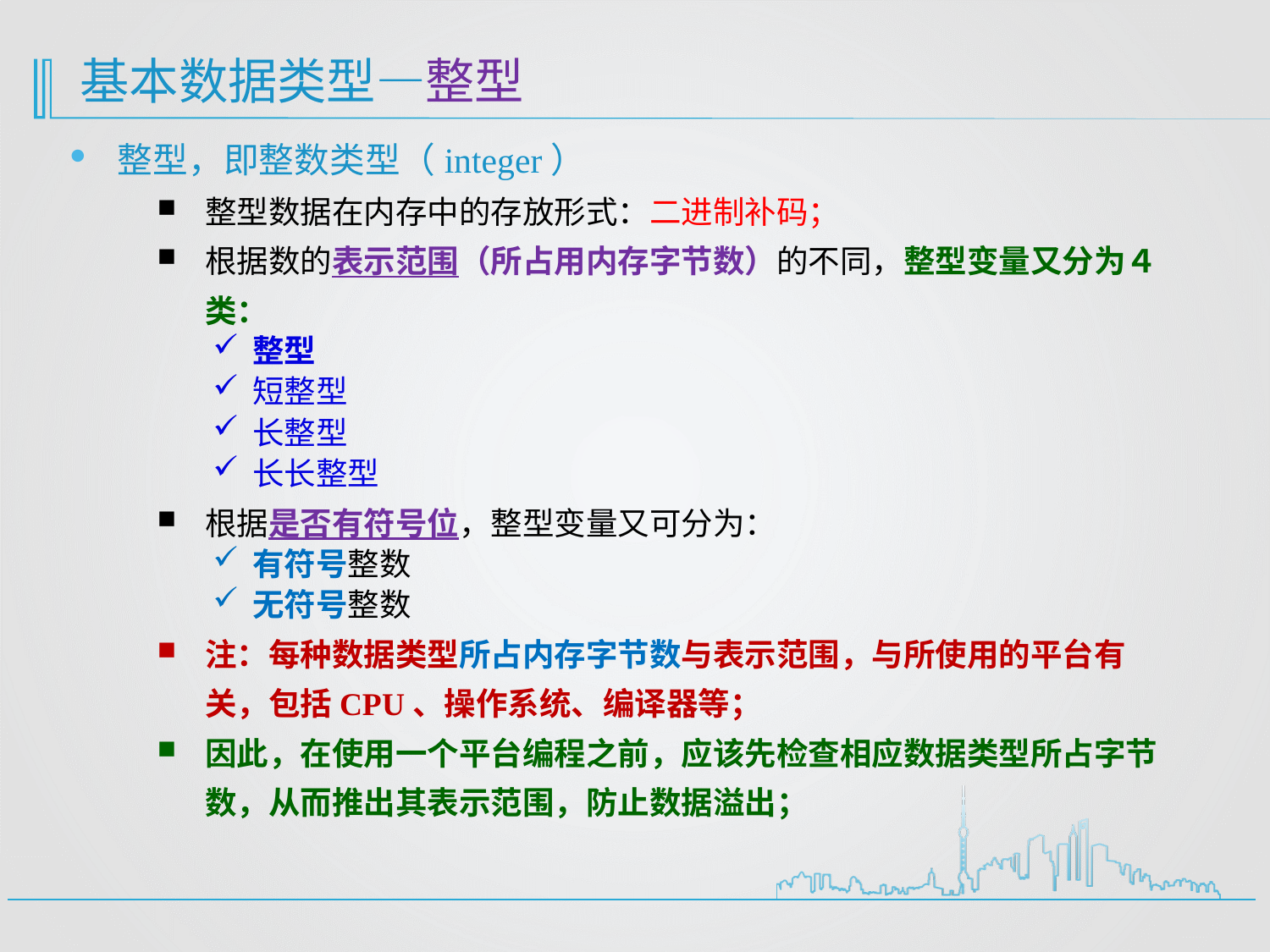

# 基本数据类型—整型
整型，即整数类型（integer）
整型数据在内存中的存放形式：二进制补码；
根据数的表示范围（所占用内存字节数）的不同，整型变量又分为４类：
整型
短整型
长整型
长长整型
根据是否有符号位，整型变量又可分为：
有符号整数
无符号整数
注：每种数据类型所占内存字节数与表示范围，与所使用的平台有关，包括CPU、操作系统、编译器等；
因此，在使用一个平台编程之前，应该先检查相应数据类型所占字节数，从而推出其表示范围，防止数据溢出；